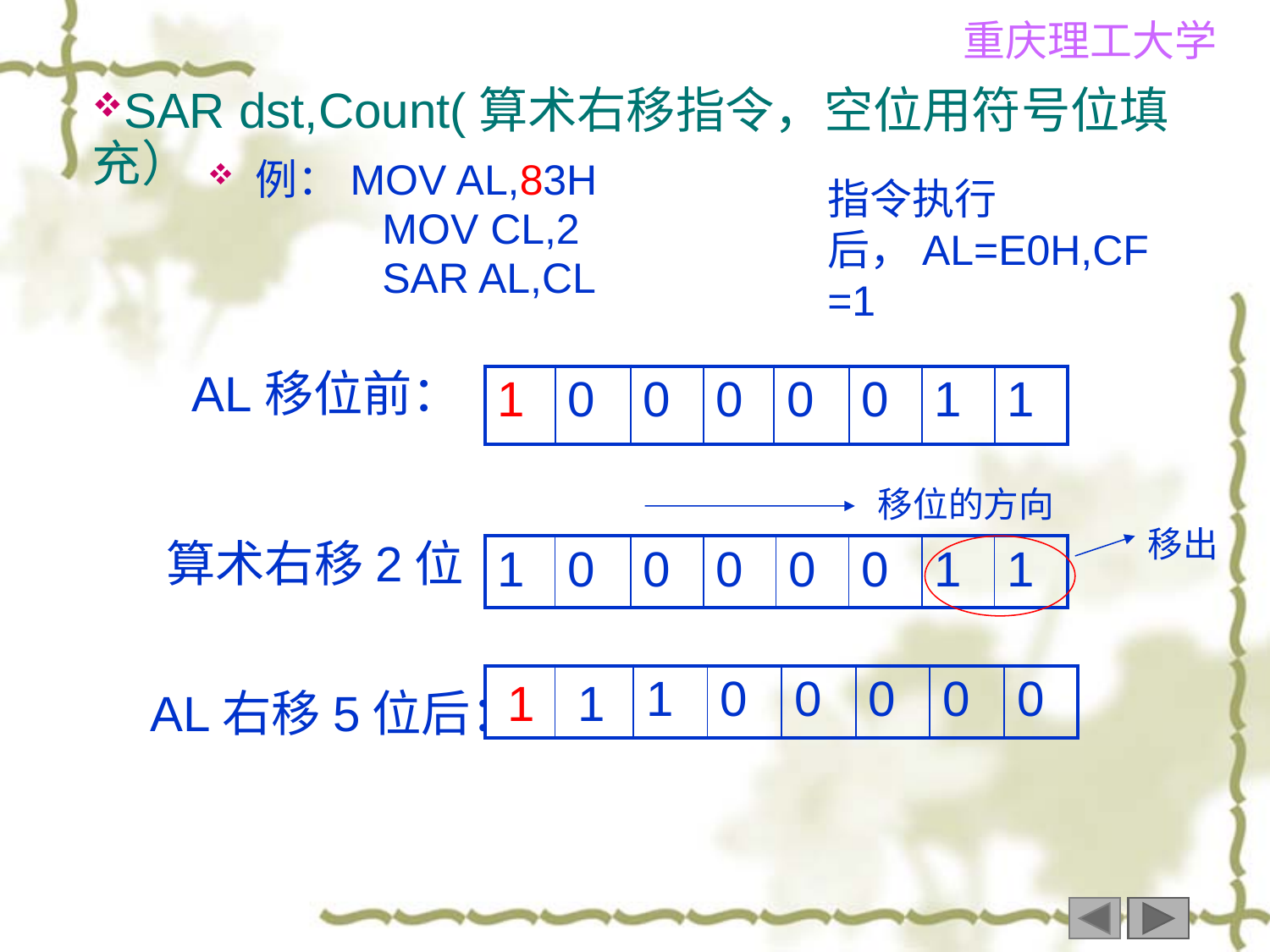

SAR dst,Count(算术右移指令，空位用符号位填充）
例：MOV AL,83H
		MOV CL,2
		SAR AL,CL

指令执行后，AL=E0H,CF=1
AL移位前：
| 1 | 0 | 0 | 0 | 0 | 0 | 1 | 1 |
| --- | --- | --- | --- | --- | --- | --- | --- |
移位的方向

移出
算术右移2位
| 1 | 0 | 0 | 0 | 0 | 0 | 1 | 1 |
| --- | --- | --- | --- | --- | --- | --- | --- |

|  |  | 1 | 0 | 0 | 0 | 0 | 0 |
| --- | --- | --- | --- | --- | --- | --- | --- |
1
1
AL右移5位后：